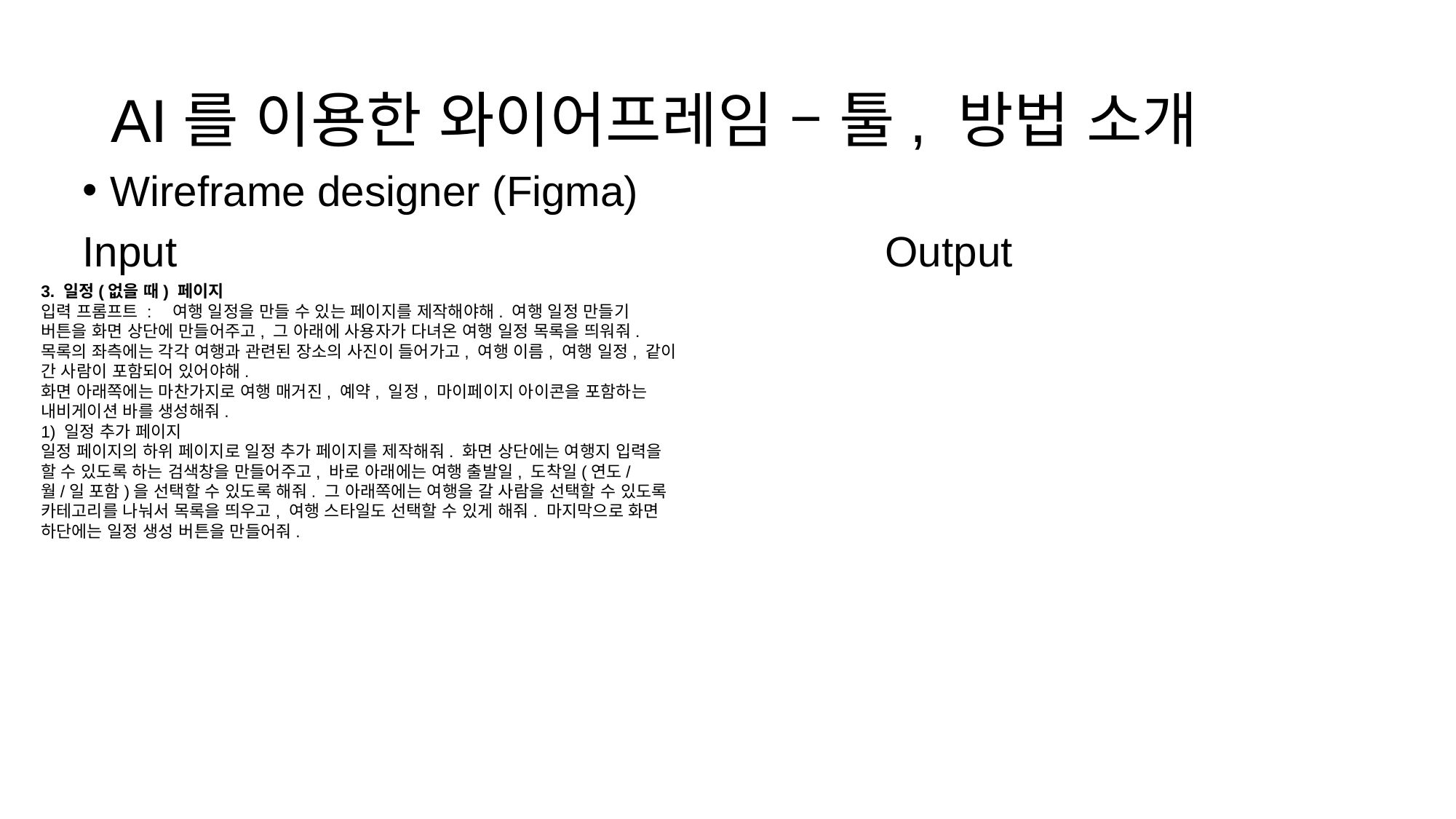

# AI를 이용한 와이어프레임 – 툴, 방법 소개
Wireframe designer (Figma)
Input                                                            Output
3. 일정(없을 때) 페이지
입력 프롬프트 :　여행 일정을 만들 수 있는 페이지를 제작해야해. 여행 일정 만들기 버튼을 화면 상단에 만들어주고, 그 아래에 사용자가 다녀온 여행 일정 목록을 띄워줘. 목록의 좌측에는 각각 여행과 관련된 장소의 사진이 들어가고, 여행 이름, 여행 일정, 같이 간 사람이 포함되어 있어야해.
화면 아래쪽에는 마찬가지로 여행 매거진, 예약, 일정, 마이페이지 아이콘을 포함하는 내비게이션 바를 생성해줘.
1) 일정 추가 페이지
일정 페이지의 하위 페이지로 일정 추가 페이지를 제작해줘. 화면 상단에는 여행지 입력을 할 수 있도록 하는 검색창을 만들어주고, 바로 아래에는 여행 출발일, 도착일(연도/월/일 포함)을 선택할 수 있도록 해줘. 그 아래쪽에는 여행을 갈 사람을 선택할 수 있도록 카테고리를 나눠서 목록을 띄우고, 여행 스타일도 선택할 수 있게 해줘. 마지막으로 화면 하단에는 일정 생성 버튼을 만들어줘.